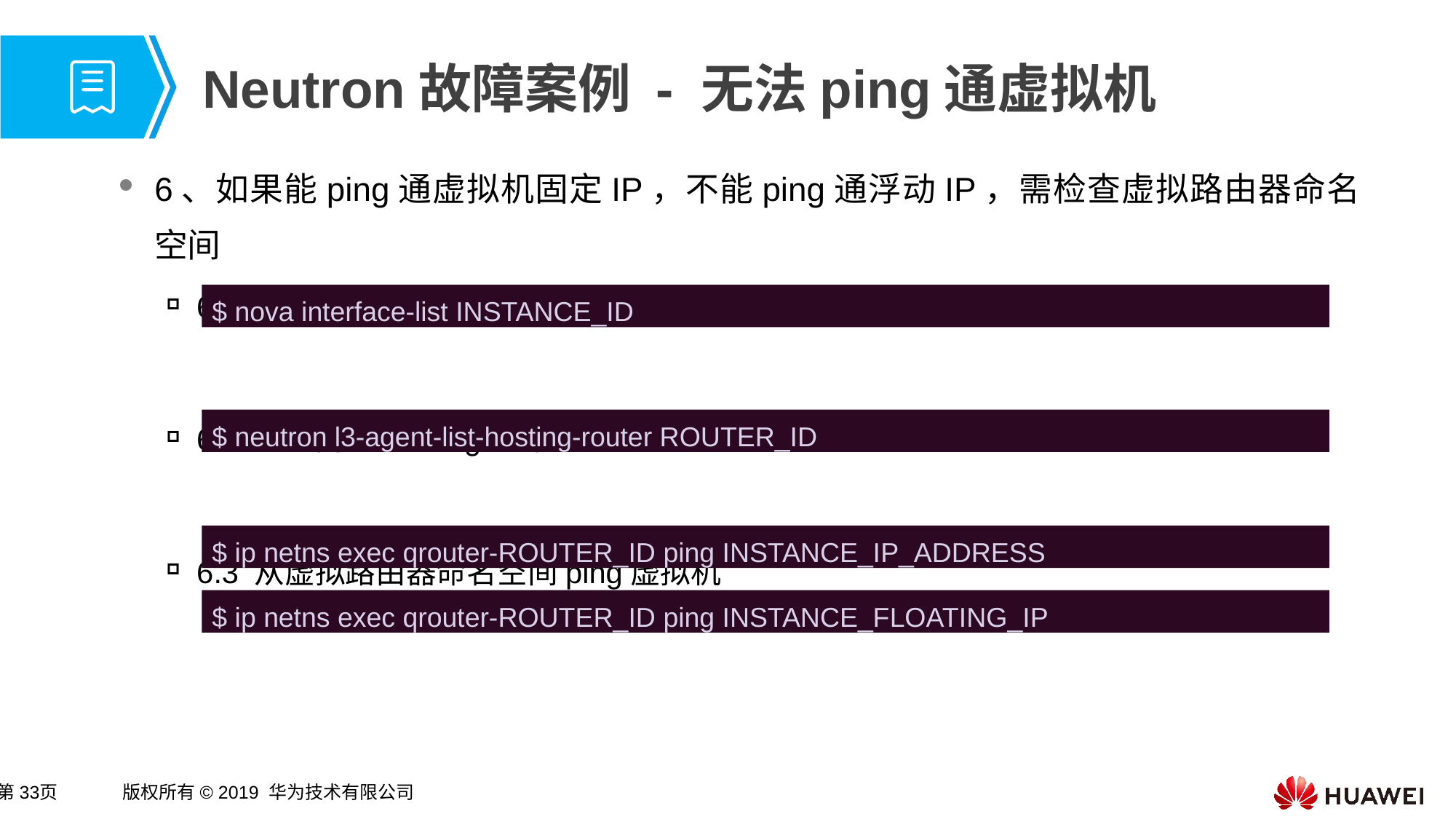

# Neutron故障案例 - 无法ping通虚拟机
6、如果能ping通虚拟机固定IP，不能ping通浮动IP，需检查虚拟路由器命名空间
6.1 找到浮动IP关联的路由ID

6.2 找到网络的l3-agent位置

6.3 从虚拟路由器命名空间ping虚拟机

$ nova interface-list INSTANCE_ID
$ neutron l3-agent-list-hosting-router ROUTER_ID
$ ip netns exec qrouter-ROUTER_ID ping INSTANCE_IP_ADDRESS
$ ip netns exec qrouter-ROUTER_ID ping INSTANCE_FLOATING_IP